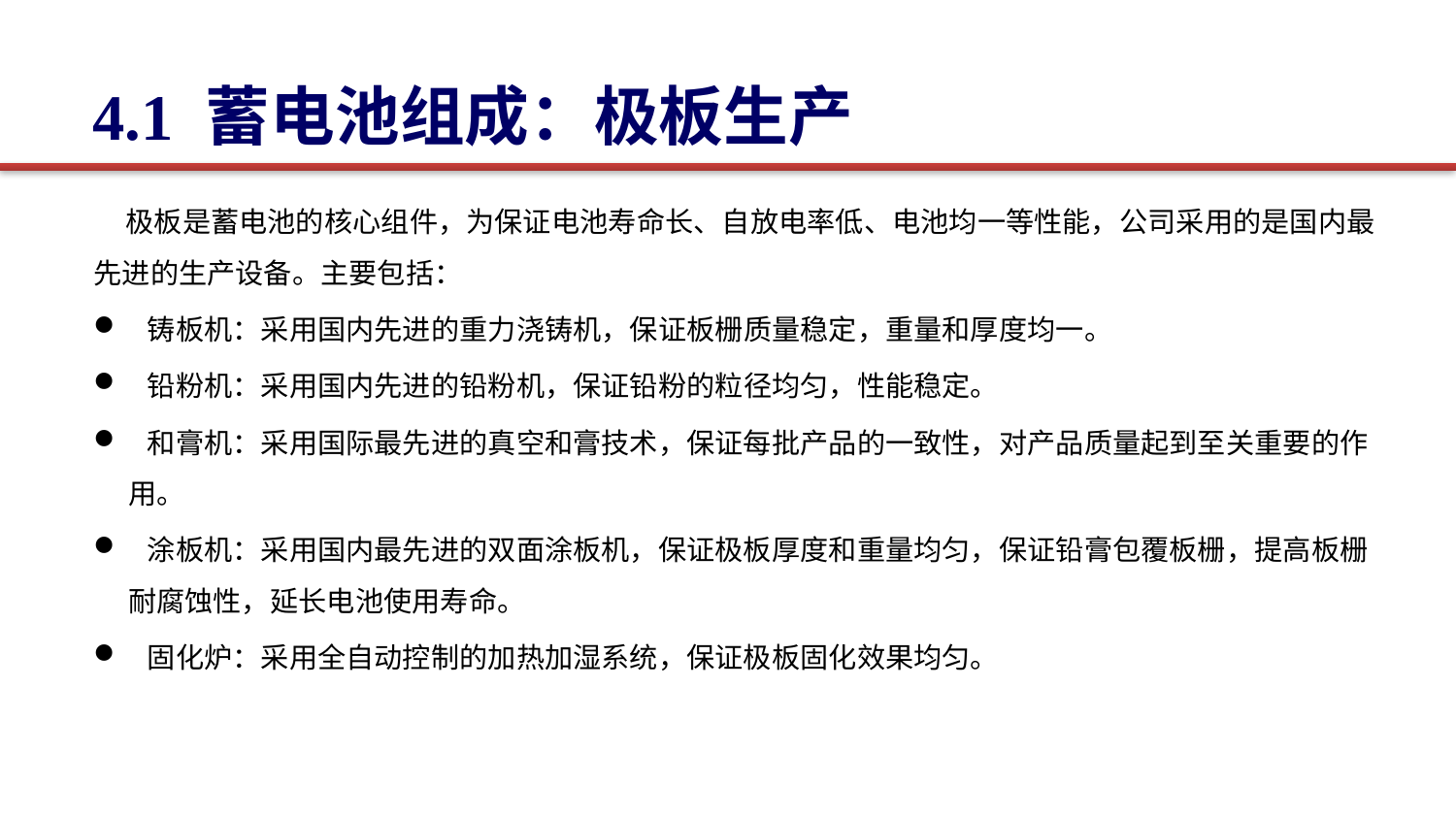

4.1 蓄电池组成：极板生产

    极板是蓄电池的核心组件，为保证电池寿命长、自放电率低、电池均一等性能，公司采用的是国内最先进的生产设备。主要包括：
  铸板机：采用国内先进的重力浇铸机，保证板栅质量稳定，重量和厚度均一。
  铅粉机：采用国内先进的铅粉机，保证铅粉的粒径均匀，性能稳定。
  和膏机：采用国际最先进的真空和膏技术，保证每批产品的一致性，对产品质量起到至关重要的作用。
  涂板机：采用国内最先进的双面涂板机，保证极板厚度和重量均匀，保证铅膏包覆板栅，提高板栅耐腐蚀性，延长电池使用寿命。
  固化炉：采用全自动控制的加热加湿系统，保证极板固化效果均匀。